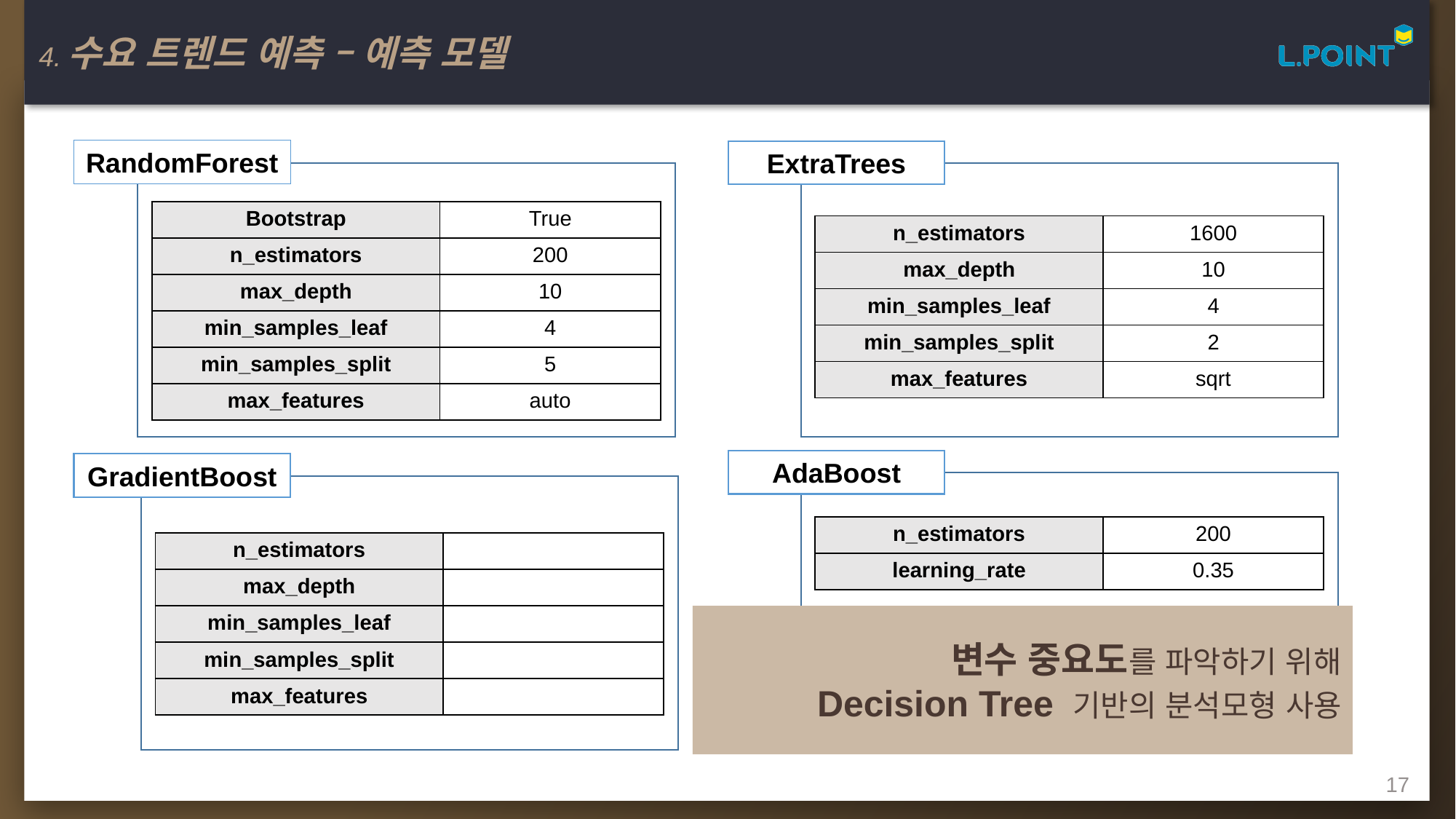

4.수요 트렌드 예측 – 예측 모델
RandomForest

ExtraTrees

| Bootstrap | True |
| --- | --- |
| n\_estimators | 200 |
| max\_depth | 10 |
| min\_samples\_leaf | 4 |
| min\_samples\_split | 5 |
| max\_features | auto |
| n\_estimators | 1600 |
| --- | --- |
| max\_depth | 10 |
| min\_samples\_leaf | 4 |
| min\_samples\_split | 2 |
| max\_features | sqrt |
AdaBoost

GradientBoost

| n\_estimators | 200 |
| --- | --- |
| learning\_rate | 0.35 |
| n\_estimators |  |
| --- | --- |
| max\_depth |  |
| min\_samples\_leaf |  |
| min\_samples\_split |  |
| max\_features |  |
변수 중요도를 파악하기 위해
Decision Tree 기반의 분석모형 사용
17